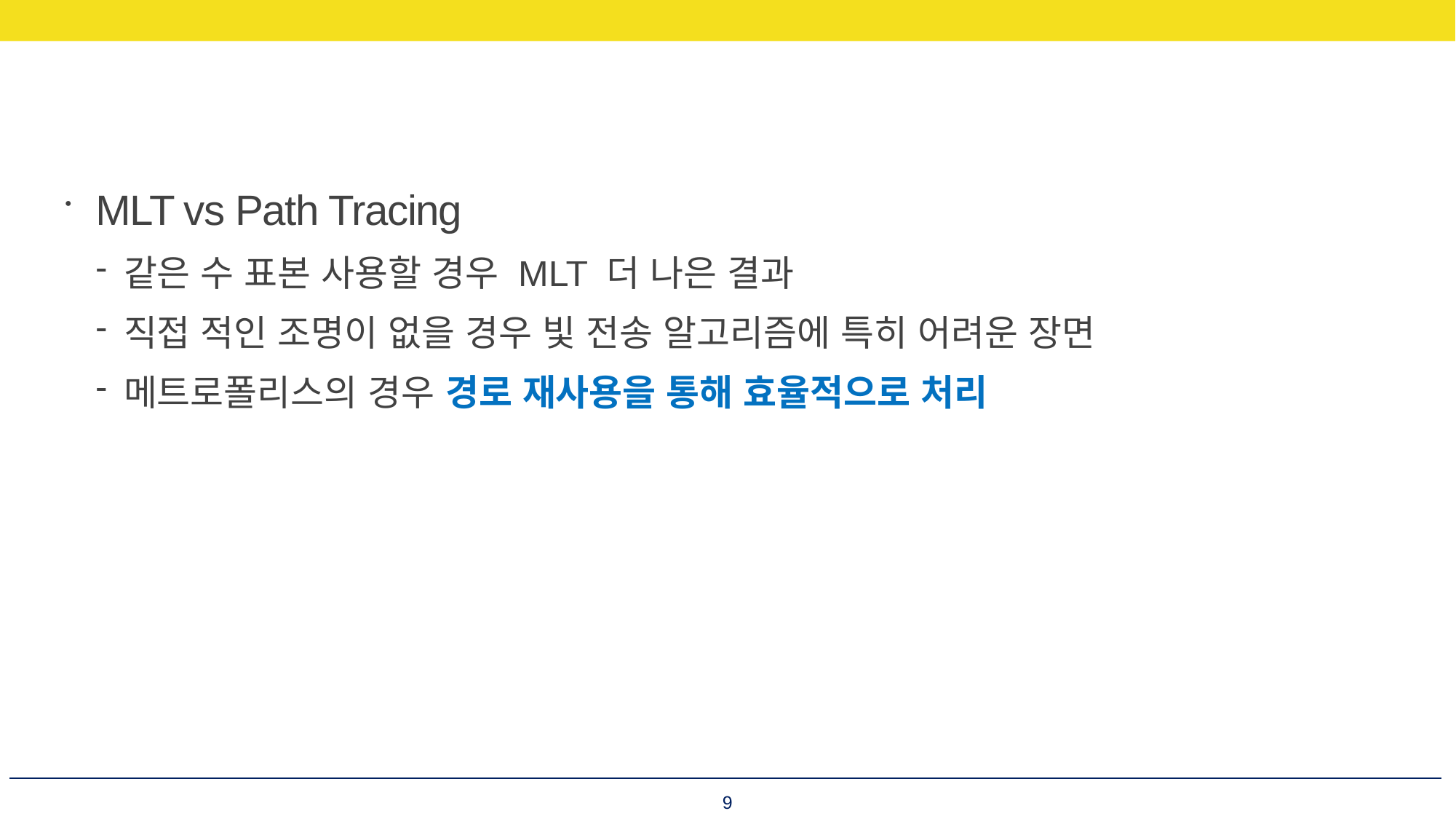

MLT vs Path Tracing
같은 수 표본 사용할 경우 MLT 더 나은 결과
직접 적인 조명이 없을 경우 빛 전송 알고리즘에 특히 어려운 장면
메트로폴리스의 경우 경로 재사용을 통해 효율적으로 처리
9